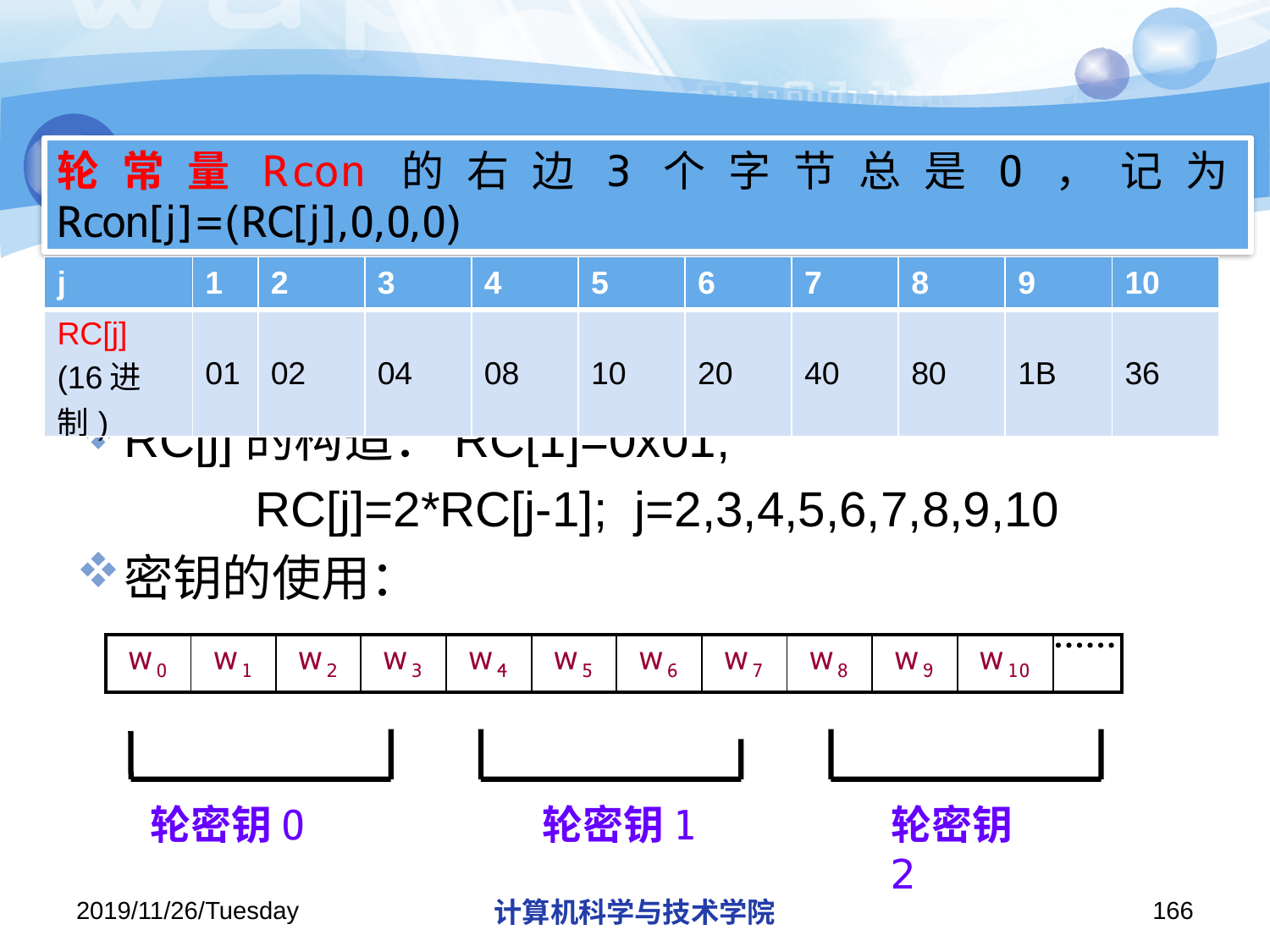

轮常量Rcon的右边3个字节总是0，记为Rcon[j]=(RC[j],0,0,0)
| j | 1 | 2 | 3 | 4 | 5 | 6 | 7 | 8 | 9 | 10 |
| --- | --- | --- | --- | --- | --- | --- | --- | --- | --- | --- |
| RC[j] (16进制) | 01 | 02 | 04 | 08 | 10 | 20 | 40 | 80 | 1B | 36 |
RC[j]的构造：RC[1]=0x01;
             RC[j]=2*RC[j-1];  j=2,3,4,5,6,7,8,9,10
密钥的使用：
| w0 | w1 | w2 | w3 | w4 | w5 | w6 | w7 | w8 | w9 | w10 |  |
| --- | --- | --- | --- | --- | --- | --- | --- | --- | --- | --- | --- |

轮密钥0
轮密钥1
轮密钥2
2019/11/26/Tuesday
计算机科学与技术学院
166